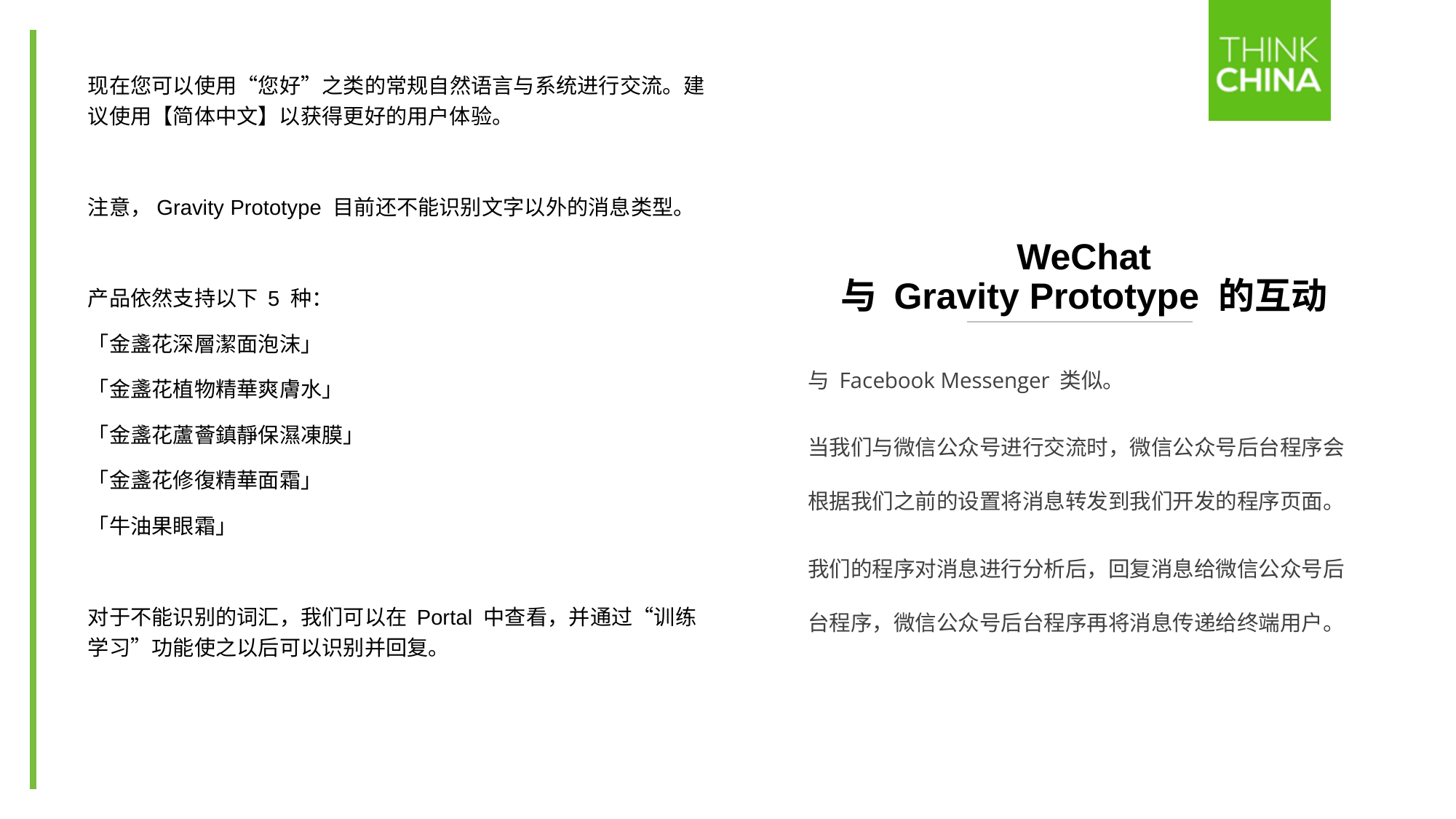

现在您可以使用“您好”之类的常规自然语言与系统进行交流。建议使用【简体中文】以获得更好的用户体验。

注意，Gravity Prototype 目前还不能识别文字以外的消息类型。

产品依然支持以下 5 种：
「金盞花深層潔面泡沫」
「金盞花植物精華爽膚水」
「金盞花蘆薈鎮靜保濕凍膜」
「金盞花修復精華面霜」
「牛油果眼霜」

对于不能识别的词汇，我们可以在 Portal 中查看，并通过“训练学习”功能使之以后可以识别并回复。
# WeChat 与 Gravity Prototype 的互动
与 Facebook Messenger 类似。
当我们与微信公众号进行交流时，微信公众号后台程序会根据我们之前的设置将消息转发到我们开发的程序页面。
我们的程序对消息进行分析后，回复消息给微信公众号后台程序，微信公众号后台程序再将消息传递给终端用户。